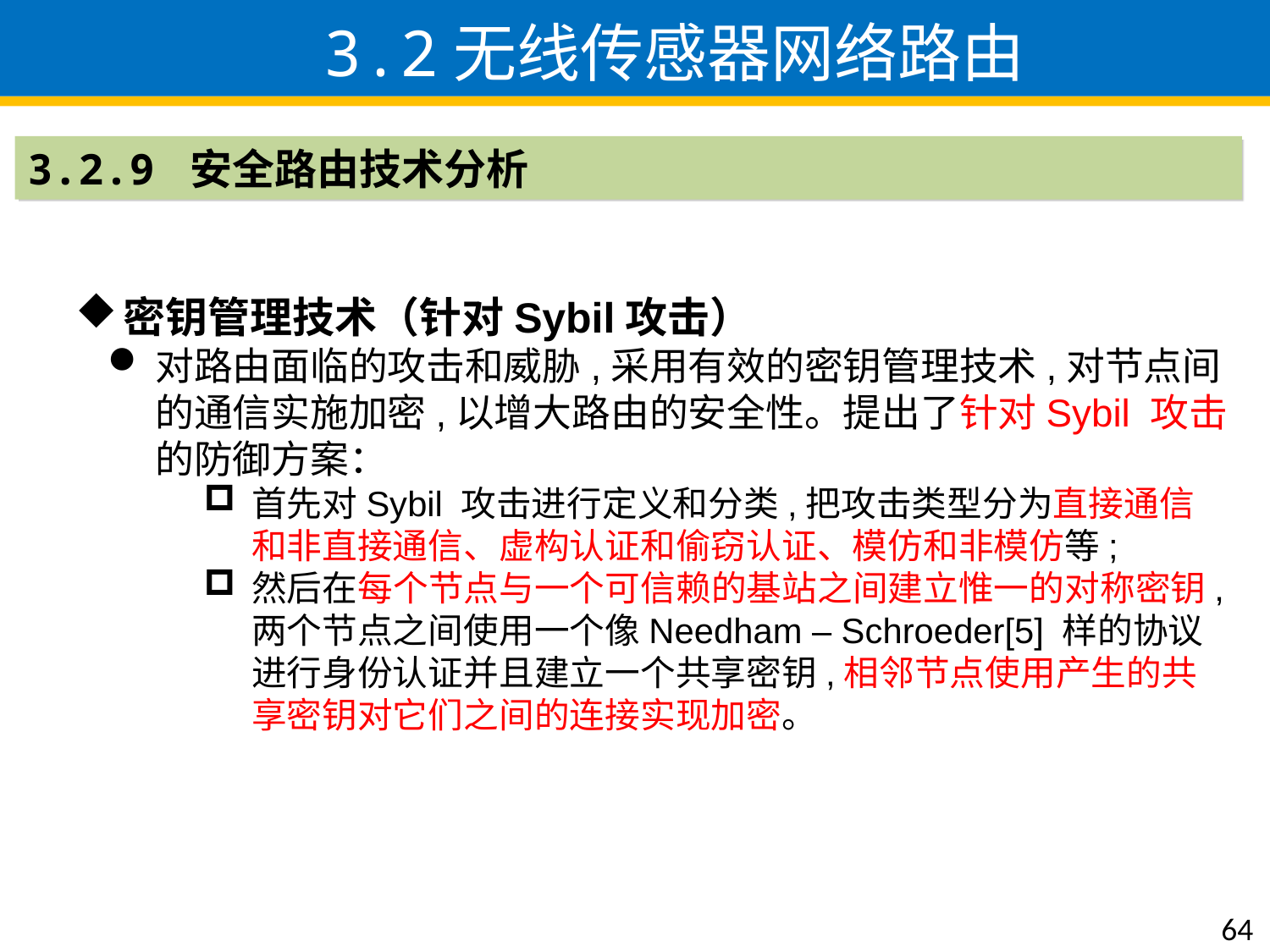

3.2无线传感器网络路由
3.2.9 安全路由技术分析
密钥管理技术（针对Sybil攻击）
对路由面临的攻击和威胁,采用有效的密钥管理技术,对节点间的通信实施加密,以增大路由的安全性。提出了针对Sybil 攻击的防御方案：
首先对Sybil 攻击进行定义和分类,把攻击类型分为直接通信和非直接通信、虚构认证和偷窃认证、模仿和非模仿等;
然后在每个节点与一个可信赖的基站之间建立惟一的对称密钥,两个节点之间使用一个像Needham – Schroeder[5] 样的协议进行身份认证并且建立一个共享密钥,相邻节点使用产生的共享密钥对它们之间的连接实现加密。
64